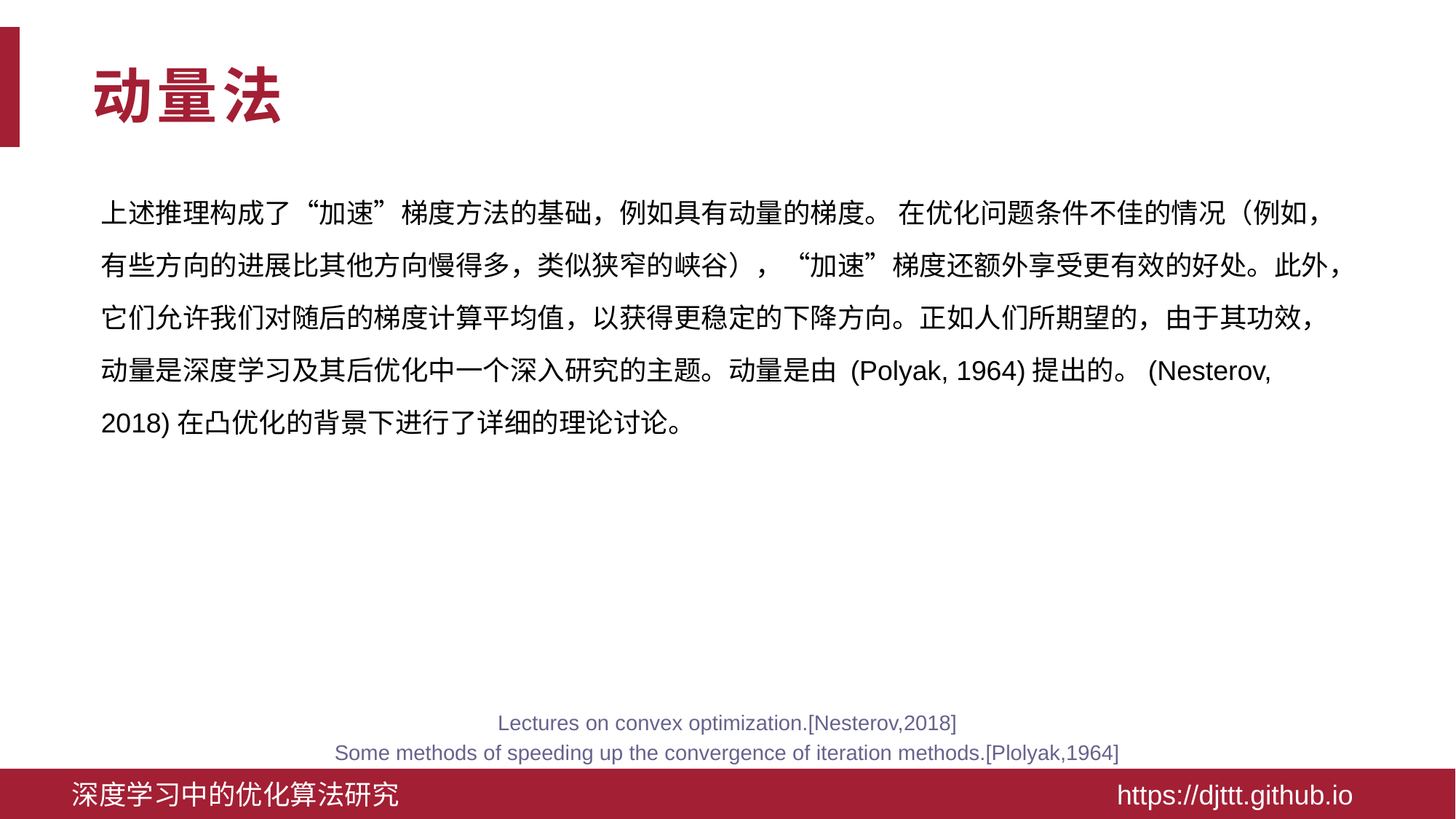

# 动量法
上述推理构成了“加速”梯度方法的基础，例如具有动量的梯度。 在优化问题条件不佳的情况（例如，有些方向的进展比其他方向慢得多，类似狭窄的峡谷），“加速”梯度还额外享受更有效的好处。此外，它们允许我们对随后的梯度计算平均值，以获得更稳定的下降方向。正如人们所期望的，由于其功效，动量是深度学习及其后优化中一个深入研究的主题。动量是由 (Polyak, 1964)提出的。(Nesterov, 2018)在凸优化的背景下进行了详细的理论讨论。

Lectures on convex optimization.[Nesterov,2018]
Some methods of speeding up the convergence of iteration methods.[Plolyak,1964]
深度学习中的优化算法研究                                                                                                                   https://djttt.github.io